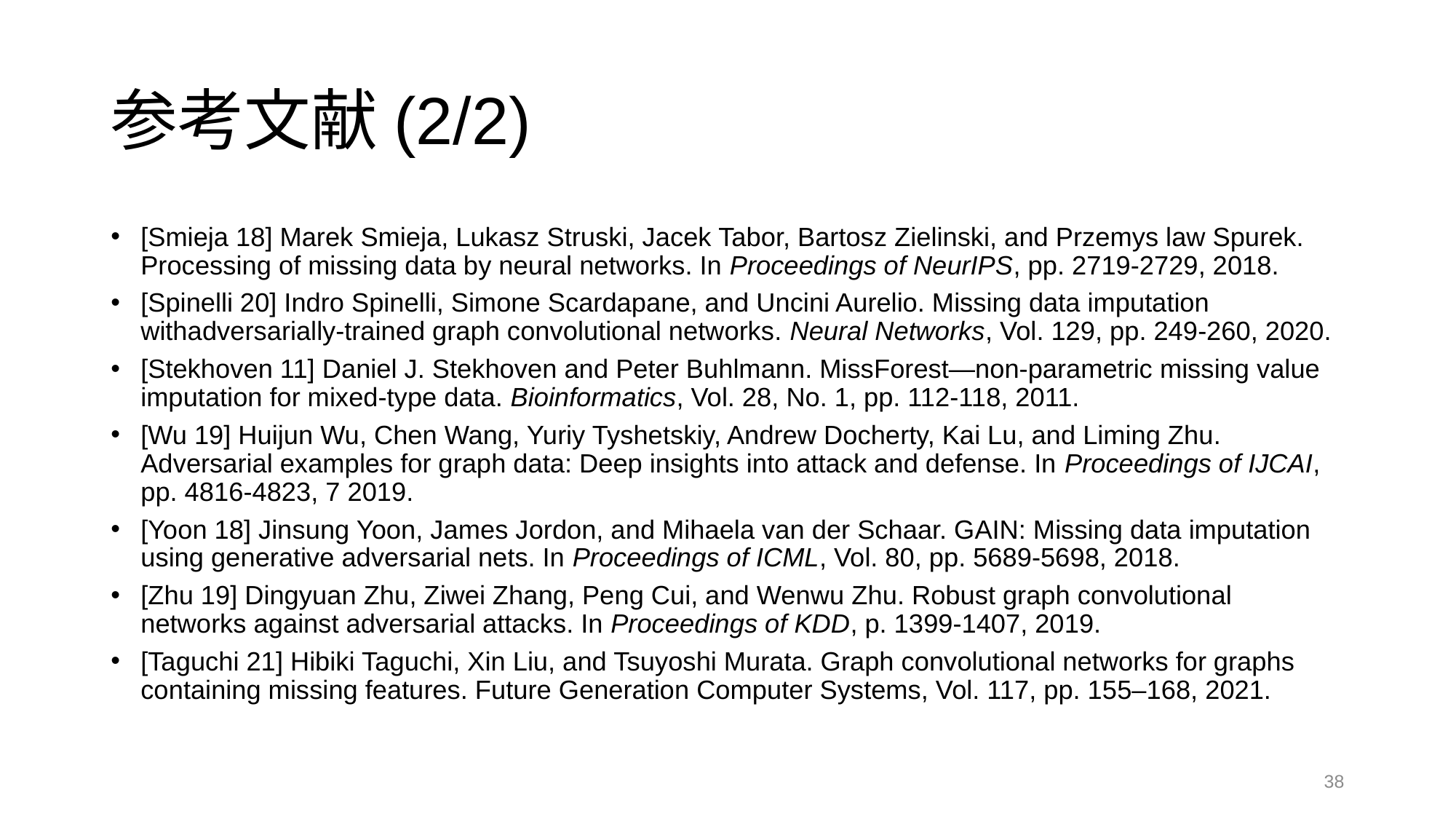

# 参考文献(2/2)
[Smieja 18] Marek Smieja, Lukasz Struski, Jacek Tabor, Bartosz Zielinski, and Przemys law Spurek. Processing of missing data by neural networks. In Proceedings of NeurIPS, pp. 2719-2729, 2018.
[Spinelli 20] Indro Spinelli, Simone Scardapane, and Uncini Aurelio. Missing data imputation withadversarially-trained graph convolutional networks. Neural Networks, Vol. 129, pp. 249-260, 2020.
[Stekhoven 11] Daniel J. Stekhoven and Peter Buhlmann. MissForest―non-parametric missing value imputation for mixed-type data. Bioinformatics, Vol. 28, No. 1, pp. 112-118, 2011.
[Wu 19] Huijun Wu, Chen Wang, Yuriy Tyshetskiy, Andrew Docherty, Kai Lu, and Liming Zhu. Adversarial examples for graph data: Deep insights into attack and defense. In Proceedings of IJCAI, pp. 4816-4823, 7 2019.
[Yoon 18] Jinsung Yoon, James Jordon, and Mihaela van der Schaar. GAIN: Missing data imputation using generative adversarial nets. In Proceedings of ICML, Vol. 80, pp. 5689-5698, 2018.
[Zhu 19] Dingyuan Zhu, Ziwei Zhang, Peng Cui, and Wenwu Zhu. Robust graph convolutional networks against adversarial attacks. In Proceedings of KDD, p. 1399-1407, 2019.
[Taguchi 21] Hibiki Taguchi, Xin Liu, and Tsuyoshi Murata. Graph convolutional networks for graphs containing missing features. Future Generation Computer Systems, Vol. 117, pp. 155–168, 2021.

38